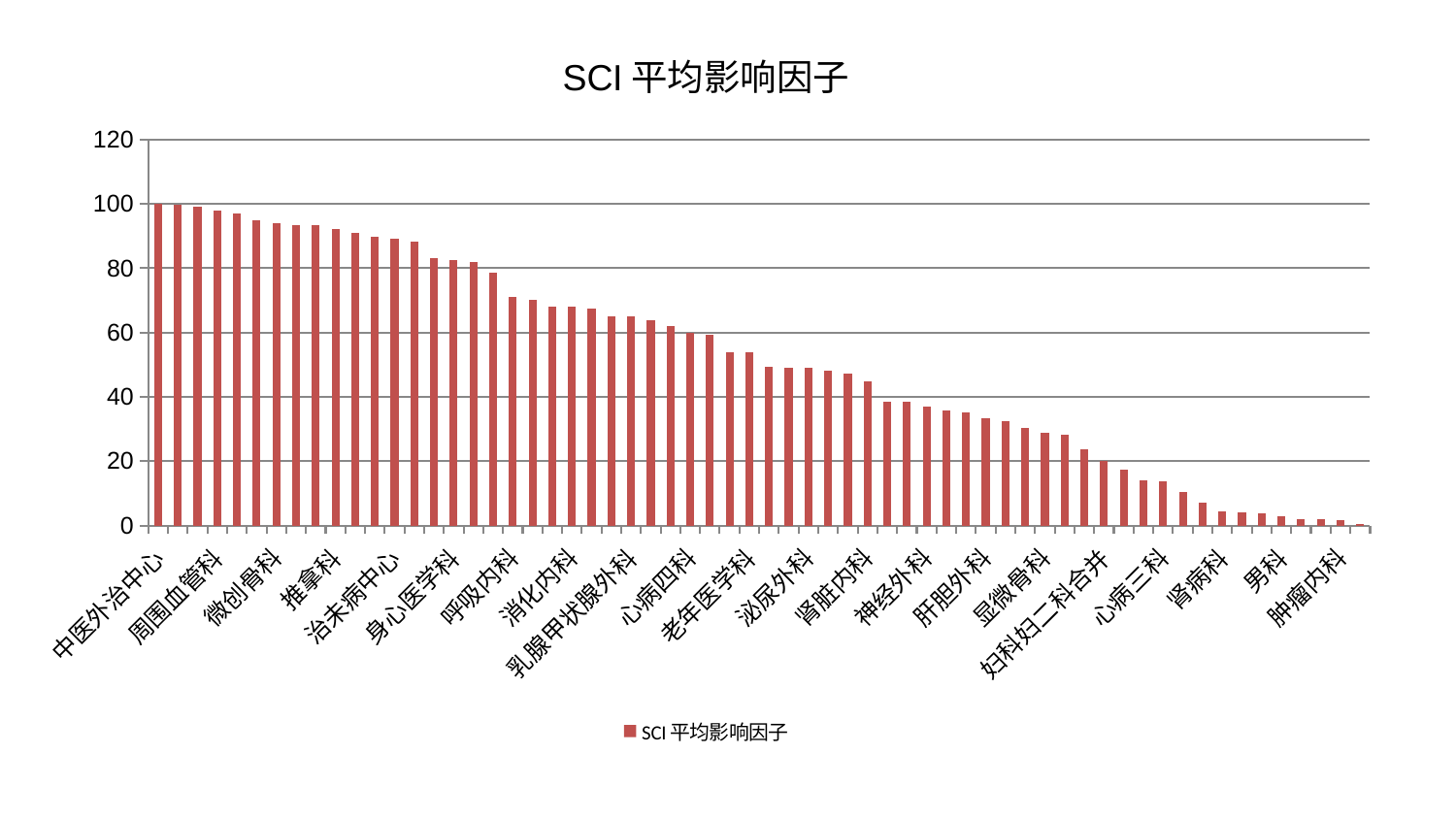

### Chart: SCI平均影响因子

| Category | SCI平均影响因子 |
|---|---|
| 中医外治中心 | 99.99999999999999 |
| 血液科 | 99.76067309052137 |
| 西区重症医学科 | 99.15495781804661 |
| 周围血管科 | 97.99698697279361 |
| 耳鼻喉科 | 97.13174744746122 |
| 东区重症医学科 | 95.05778012581253 |
| 微创骨科 | 93.99685237116188 |
| 口腔科 | 93.40026513169528 |
| 脑病三科 | 93.39437123137998 |
| 推拿科 | 92.1937419768269 |
| 美容皮肤科 | 91.0101708213003 |
| 产科 | 89.79090611686439 |
| 治未病中心 | 89.23362656261644 |
| 心病一科 | 88.41377466703953 |
| 综合内科 | 83.26740333521794 |
| 身心医学科 | 82.6377638258999 |
| 脑病二科 | 81.91089067094595 |
| 风湿病科 | 78.59302819560885 |
| 呼吸内科 | 70.9926828550462 |
| 普通外科 | 70.14584582826771 |
| 心血管内科 | 68.17757980689092 |
| 消化内科 | 67.93020434005916 |
| 关节骨科 | 67.54079862864398 |
| 肝病科 | 64.97821989485728 |
| 乳腺甲状腺外科 | 64.94908602919044 |
| 医院 | 63.88812719125265 |
| 妇科 | 61.95949941079568 |
| 心病四科 | 60.048966410598595 |
| 脾胃科消化科合并 | 59.29720273990763 |
| 针灸科 | 53.92625599706708 |
| 老年医学科 | 53.77327716203349 |
| 脊柱骨科 | 49.401996883491364 |
| 妇二科 | 48.94224256965263 |
| 泌尿外科 | 48.924147305308104 |
| 胸外科 | 48.07489715612705 |
| 小儿推拿科 | 47.2693261084078 |
| 肾脏内科 | 44.74178239368222 |
| 神经内科 | 38.56452362075361 |
| 儿科 | 38.52905390107028 |
| 神经外科 | 36.96950527104443 |
| 重症医学科 | 35.689147309044266 |
| 脾胃病科 | 35.07627056486908 |
| 肝胆外科 | 33.430992724087936 |
| 小儿骨科 | 32.487358640619476 |
| 眼科 | 30.335210775683347 |
| 显微骨科 | 28.958055785051446 |
| 心病二科 | 28.16759636485075 |
| 运动损伤骨科 | 23.672760317981222 |
| 妇科妇二科合并 | 20.13774341569025 |
| 东区肾病科 | 17.28406847574425 |
| 康复科 | 14.10562005130537 |
| 心病三科 | 13.816792689478735 |
| 皮肤科 | 10.514114104108268 |
| 脑病一科 | 7.09236166157485 |
| 肾病科 | 4.255820251141676 |
| 内分泌科 | 3.9935947948642827 |
| 中医经典科 | 3.8736707251470626 |
| 男科 | 3.005364921286068 |
| 骨科 | 1.9992983460419613 |
| 肛肠科 | 1.824853319254634 |
| 肿瘤内科 | 1.6647983384505152 |
| 创伤骨科 | 0.4035528013447116 |
159